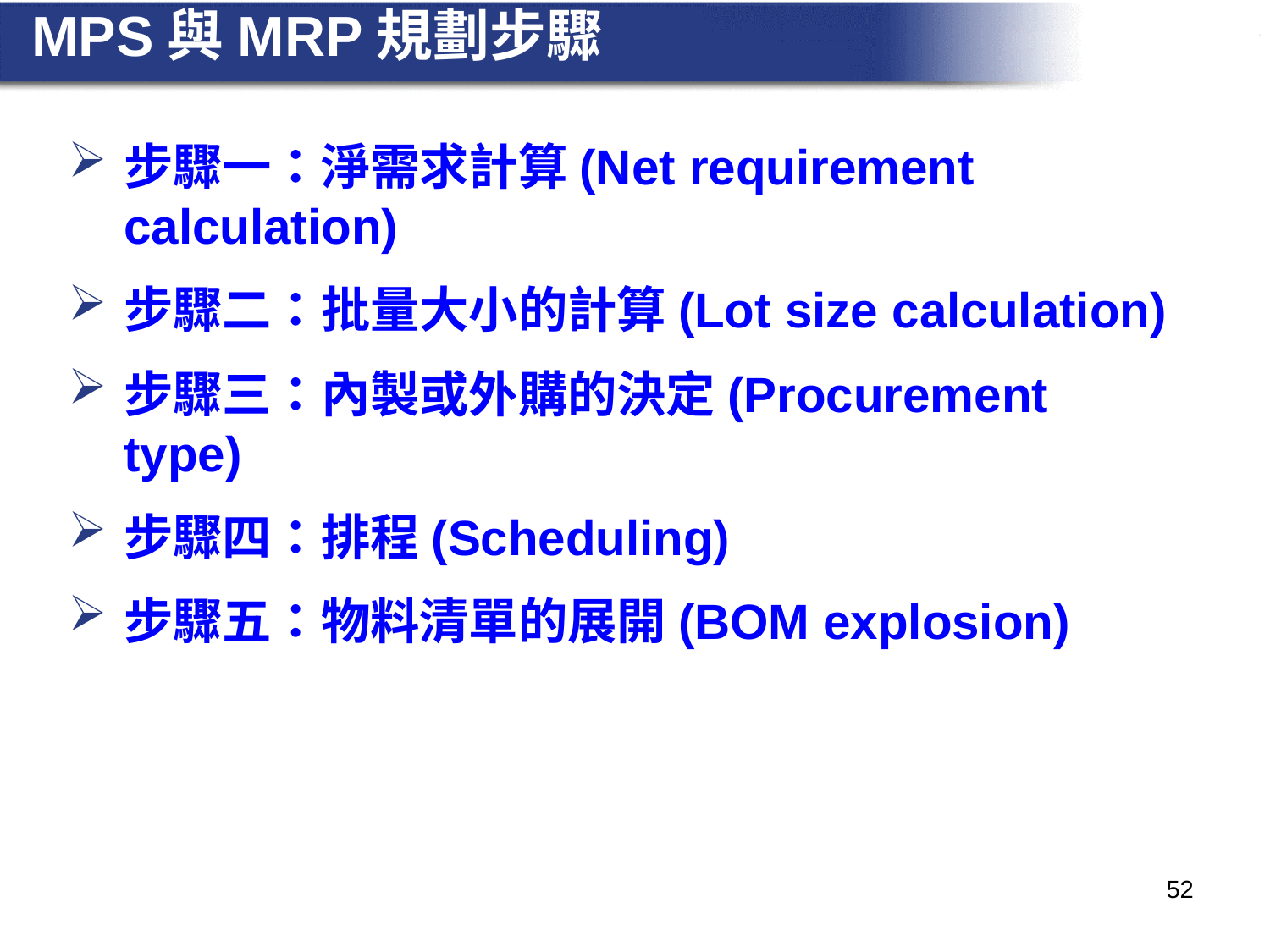

# MPS與MRP規劃步驟
步驟一：淨需求計算(Net requirement calculation)
步驟二：批量大小的計算(Lot size calculation)
步驟三：內製或外購的決定(Procurement type)
步驟四：排程(Scheduling)
步驟五：物料清單的展開(BOM explosion)
52